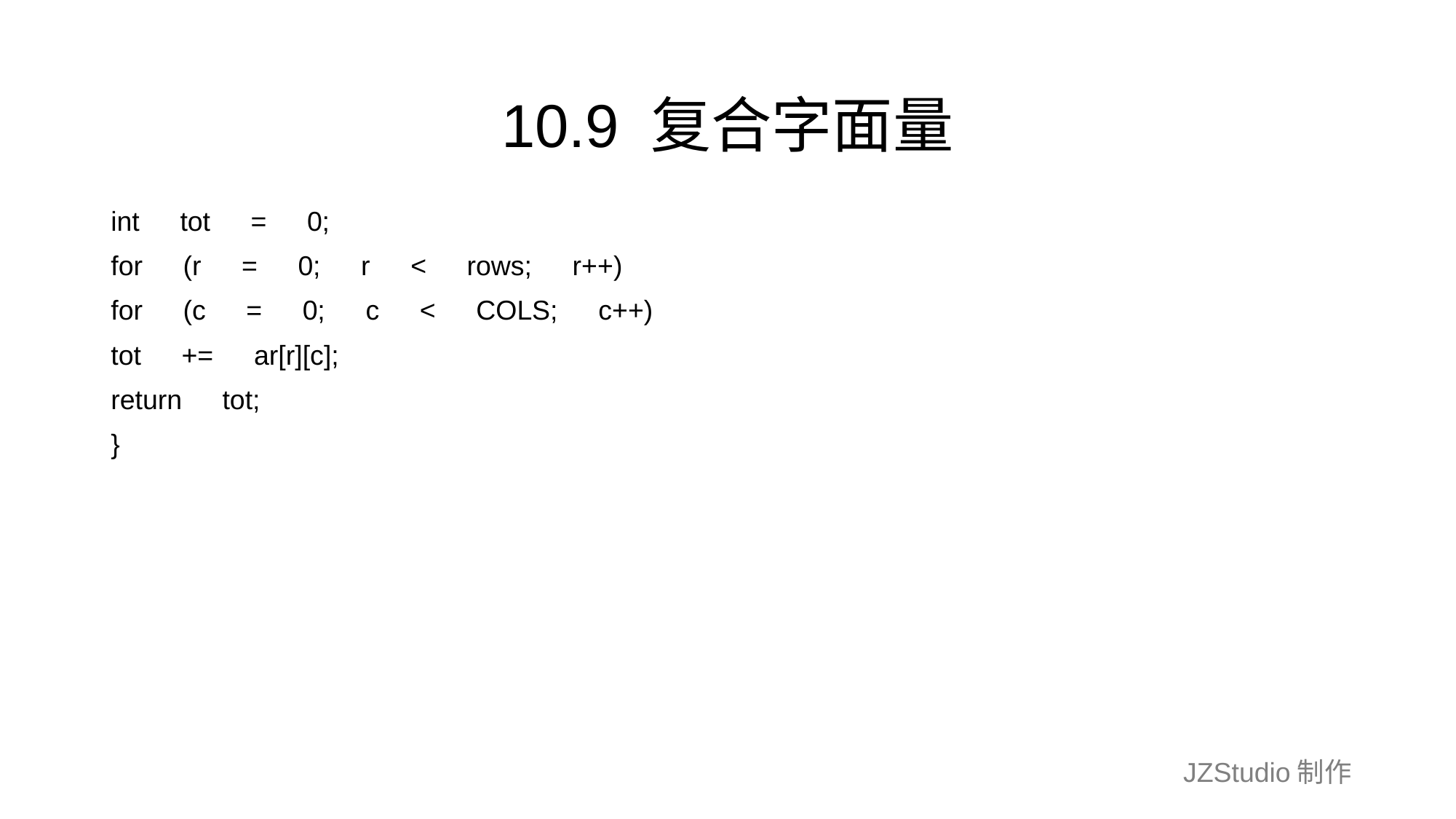

# 10.9 复合字面量
int　tot　=　0;
for　(r　=　0;　r　<　rows;　r++)
for　(c　=　0;　c　<　COLS;　c++)
tot　+=　ar[r][c];
return　tot;
}